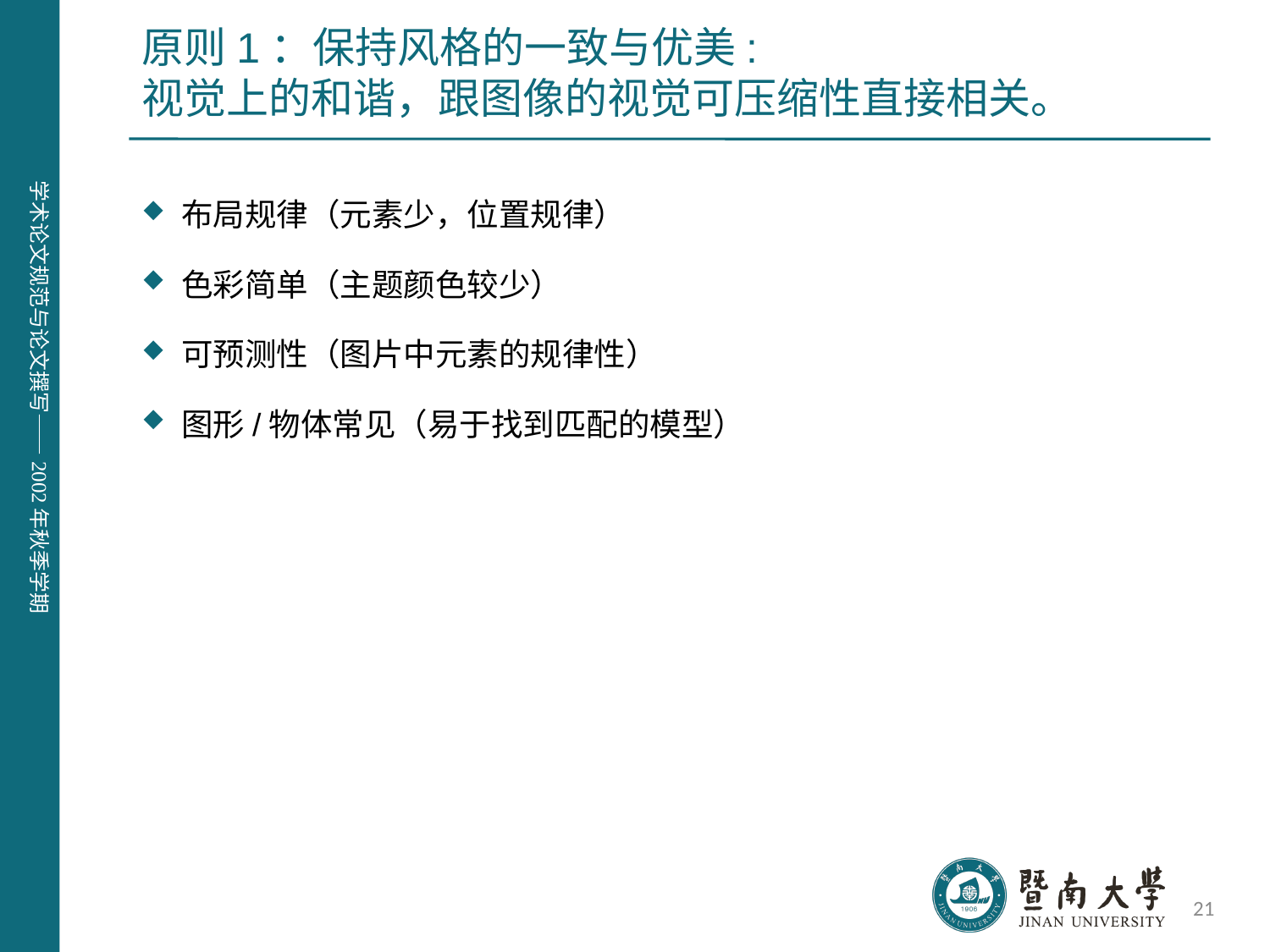

# 原则1：保持风格的一致与优美: 视觉上的和谐，跟图像的视觉可压缩性直接相关。
布局规律（元素少，位置规律）
色彩简单（主题颜色较少）
可预测性（图片中元素的规律性）
图形/物体常见（易于找到匹配的模型）
21